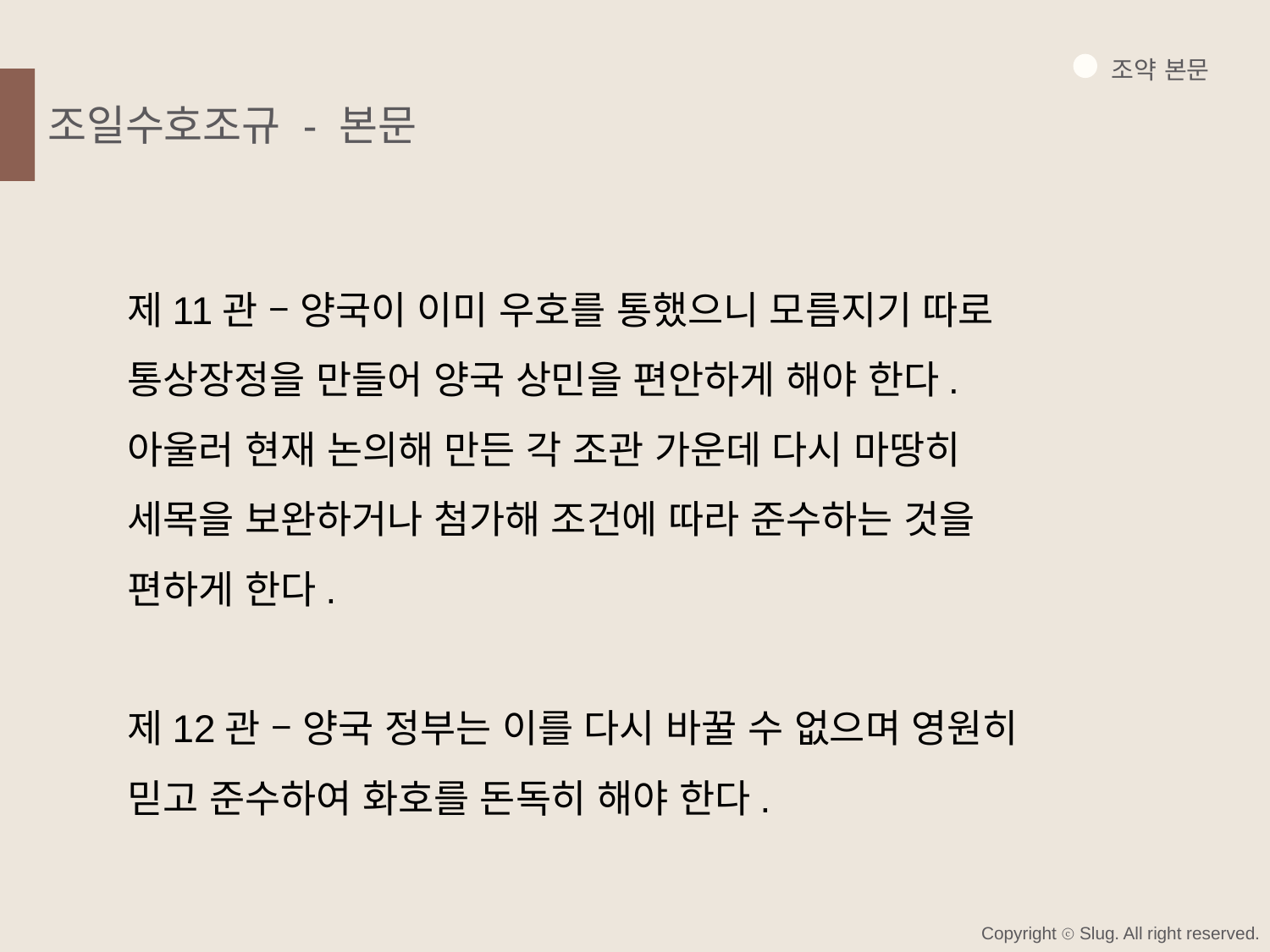

조약 본문

조일수호조규 - 본문
제11관 – 양국이 이미 우호를 통했으니 모름지기 따로 통상장정을 만들어 양국 상민을 편안하게 해야 한다. 아울러 현재 논의해 만든 각 조관 가운데 다시 마땅히 세목을 보완하거나 첨가해 조건에 따라 준수하는 것을 편하게 한다.

제12관 – 양국 정부는 이를 다시 바꿀 수 없으며 영원히 믿고 준수하여 화호를 돈독히 해야 한다.